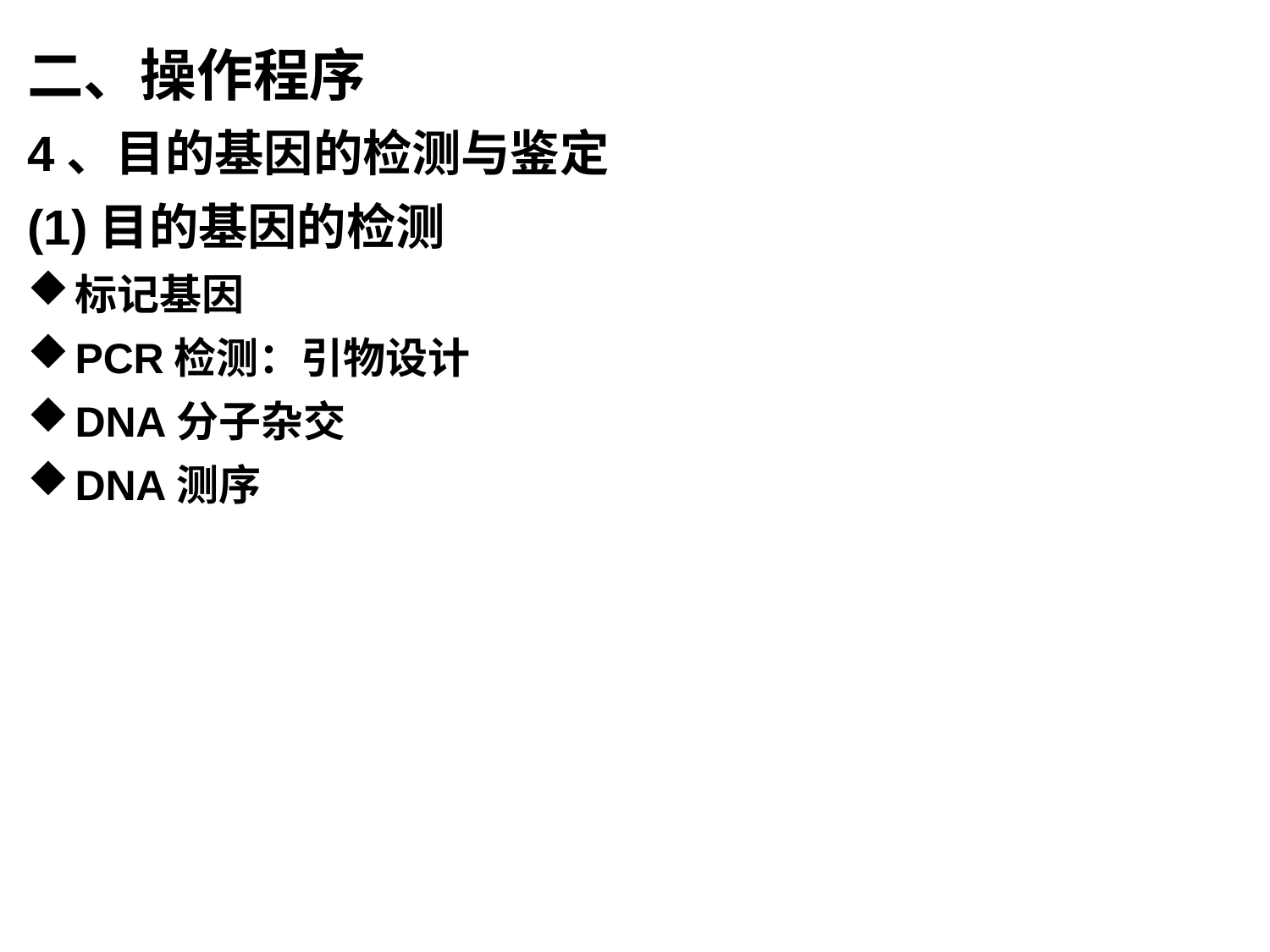

二、操作程序
4、目的基因的检测与鉴定
(1)目的基因的检测
标记基因
PCR检测：引物设计
DNA分子杂交
DNA测序